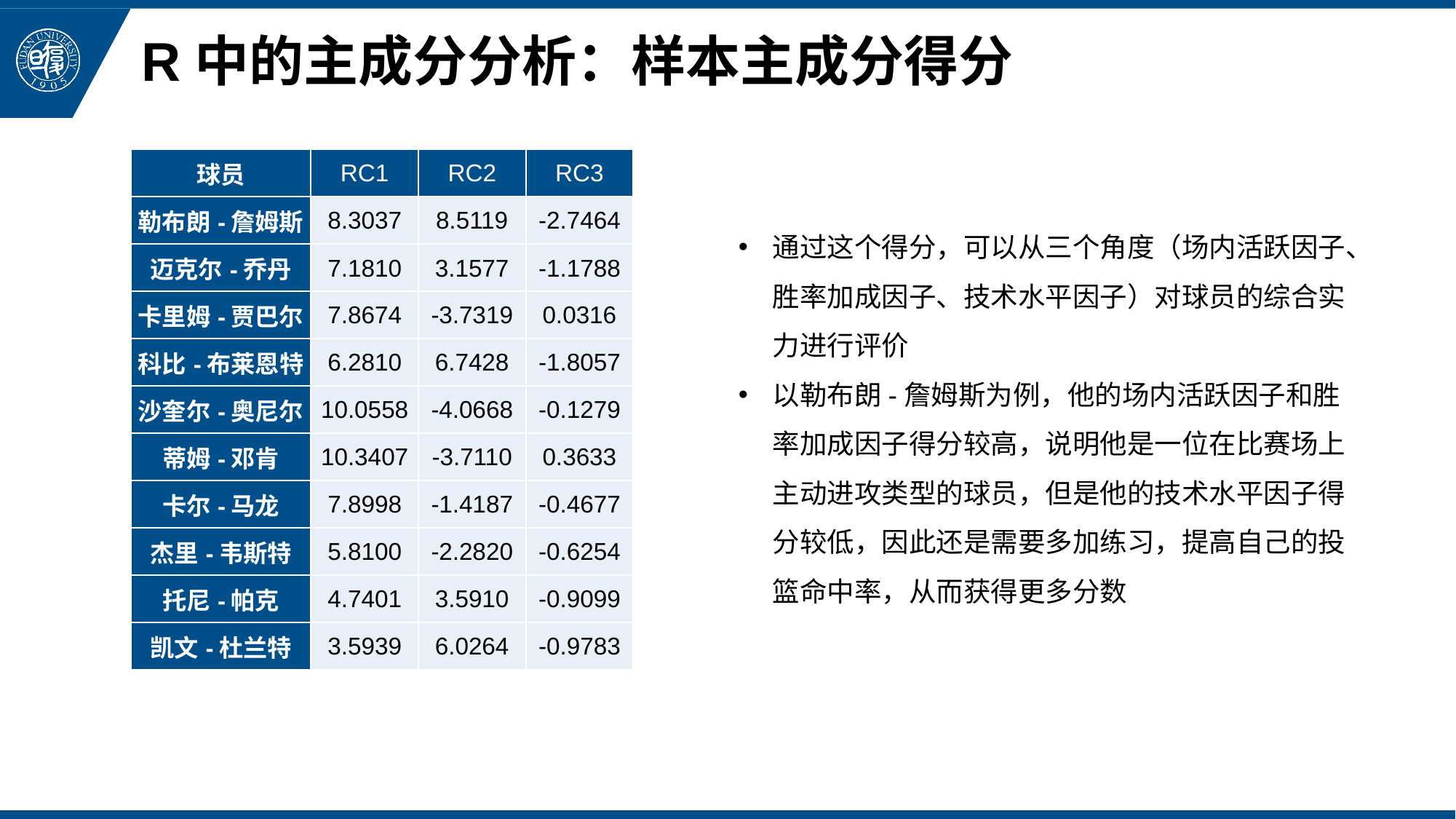

# R中的主成分分析：样本主成分得分
| 球员 | RC1 | RC2 | RC3 |
| --- | --- | --- | --- |
| 勒布朗-詹姆斯 | 8.3037 | 8.5119 | -2.7464 |
| 迈克尔-乔丹 | 7.1810 | 3.1577 | -1.1788 |
| 卡里姆-贾巴尔 | 7.8674 | -3.7319 | 0.0316 |
| 科比-布莱恩特 | 6.2810 | 6.7428 | -1.8057 |
| 沙奎尔-奥尼尔 | 10.0558 | -4.0668 | -0.1279 |
| 蒂姆-邓肯 | 10.3407 | -3.7110 | 0.3633 |
| 卡尔-马龙 | 7.8998 | -1.4187 | -0.4677 |
| 杰里-韦斯特 | 5.8100 | -2.2820 | -0.6254 |
| 托尼-帕克 | 4.7401 | 3.5910 | -0.9099 |
| 凯文-杜兰特 | 3.5939 | 6.0264 | -0.9783 |
通过这个得分，可以从三个角度（场内活跃因子、胜率加成因子、技术水平因子）对球员的综合实力进行评价
以勒布朗-詹姆斯为例，他的场内活跃因子和胜率加成因子得分较高，说明他是一位在比赛场上主动进攻类型的球员，但是他的技术水平因子得分较低，因此还是需要多加练习，提高自己的投篮命中率，从而获得更多分数